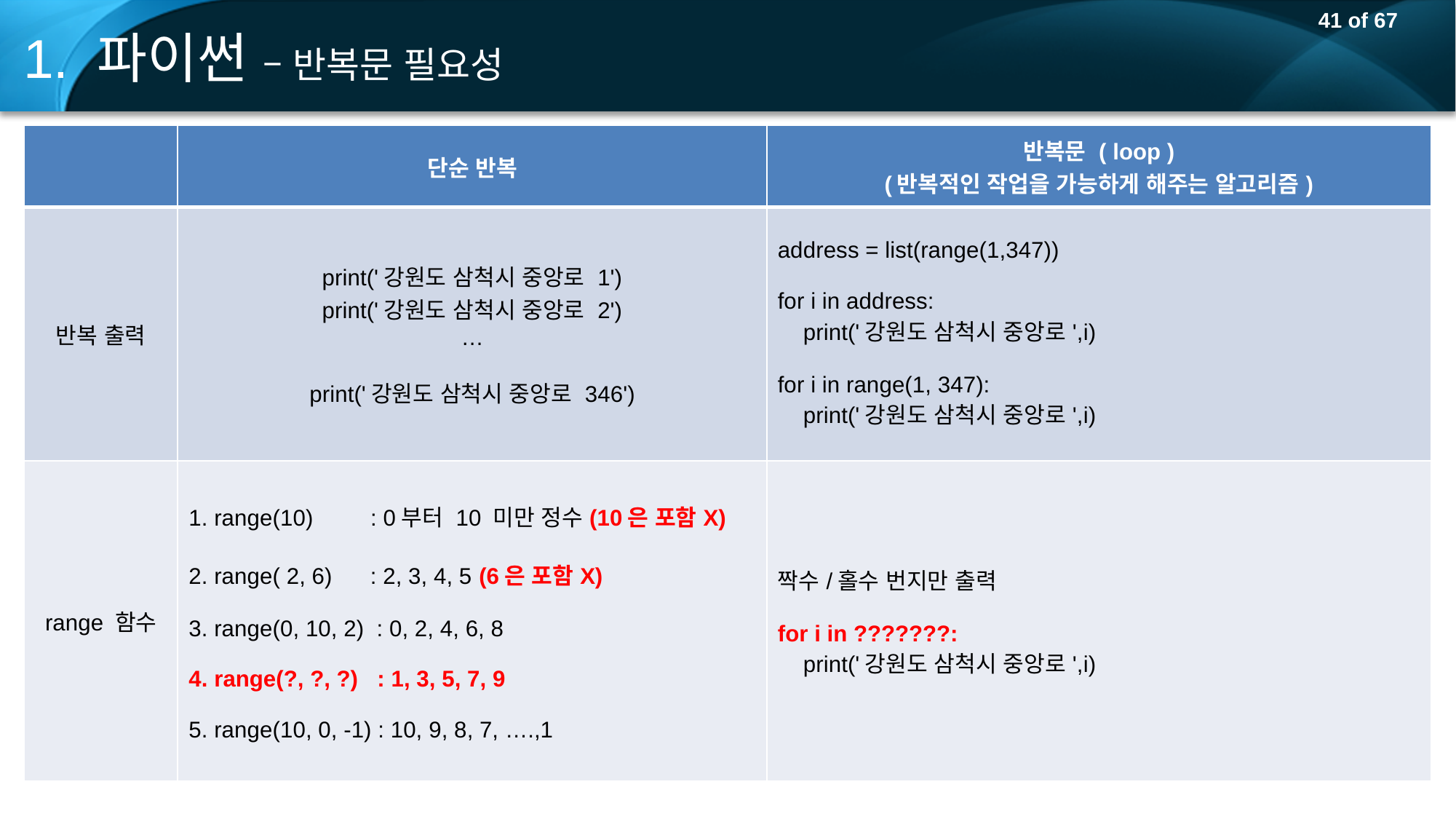

1. 파이썬 – 반복문 필요성
|  | 단순 반복 | 반복문 ( loop ) (반복적인 작업을 가능하게 해주는 알고리즘) |
| --- | --- | --- |
| 반복 출력 | print('강원도 삼척시 중앙로 1') print('강원도 삼척시 중앙로 2') … print('강원도 삼척시 중앙로 346') | address = list(range(1,347)) for i in address: print('강원도 삼척시 중앙로',i) for i in range(1, 347): print('강원도 삼척시 중앙로',i) |
| range 함수 | 1. range(10) : 0부터 10 미만 정수(10은 포함X) 2. range( 2, 6) : 2, 3, 4, 5 (6은 포함X) 3. range(0, 10, 2) : 0, 2, 4, 6, 8 4. range(?, ?, ?) : 1, 3, 5, 7, 9 5. range(10, 0, -1) : 10, 9, 8, 7, ….,1 | 짝수/홀수 번지만 출력 for i in ???????: print('강원도 삼척시 중앙로',i) |